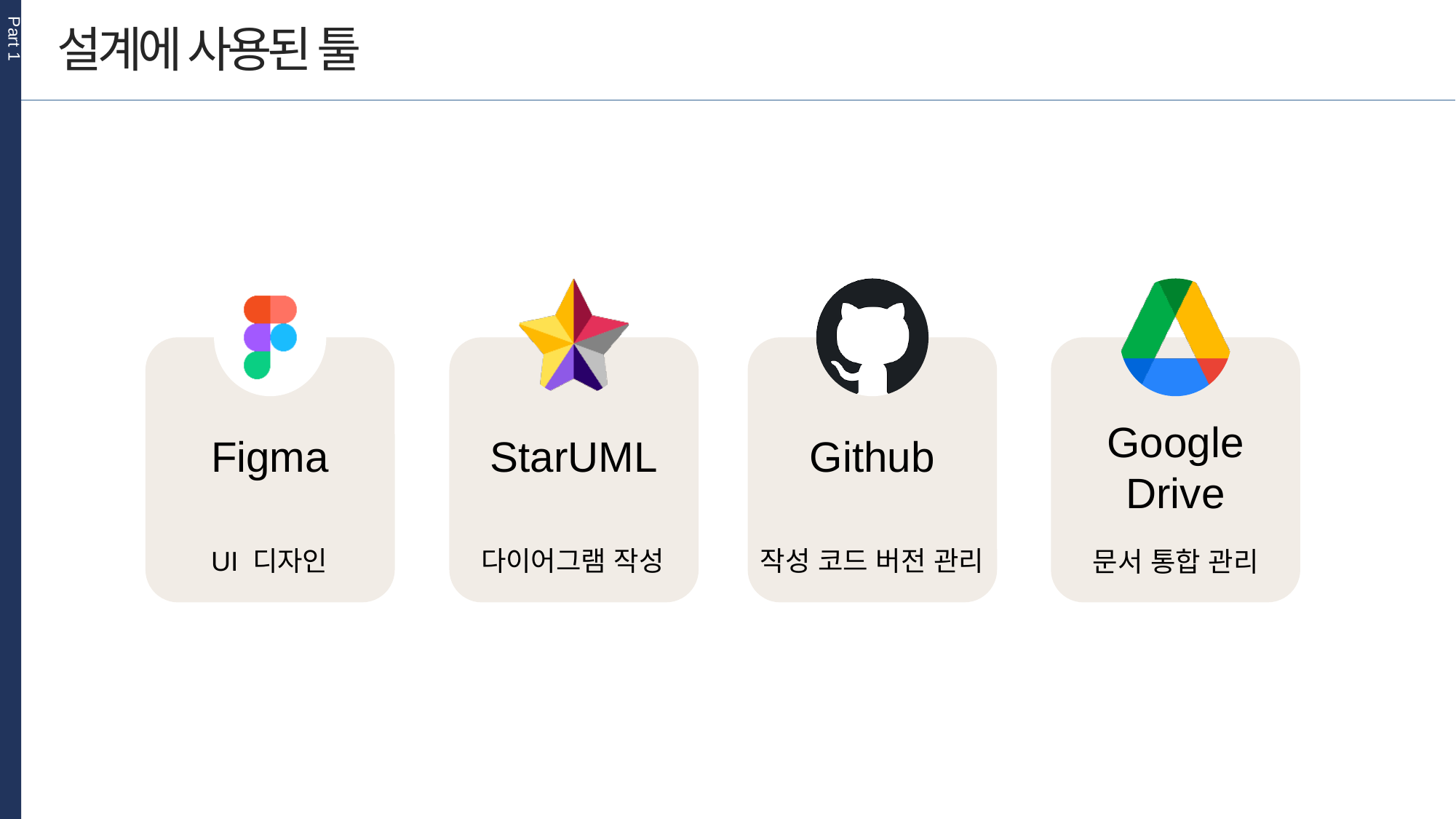

Part 1
설계에 사용된 툴

Google Drive
Figma
StarUML
Github
UI 디자인
다이어그램 작성
작성 코드 버전 관리
문서 통합 관리